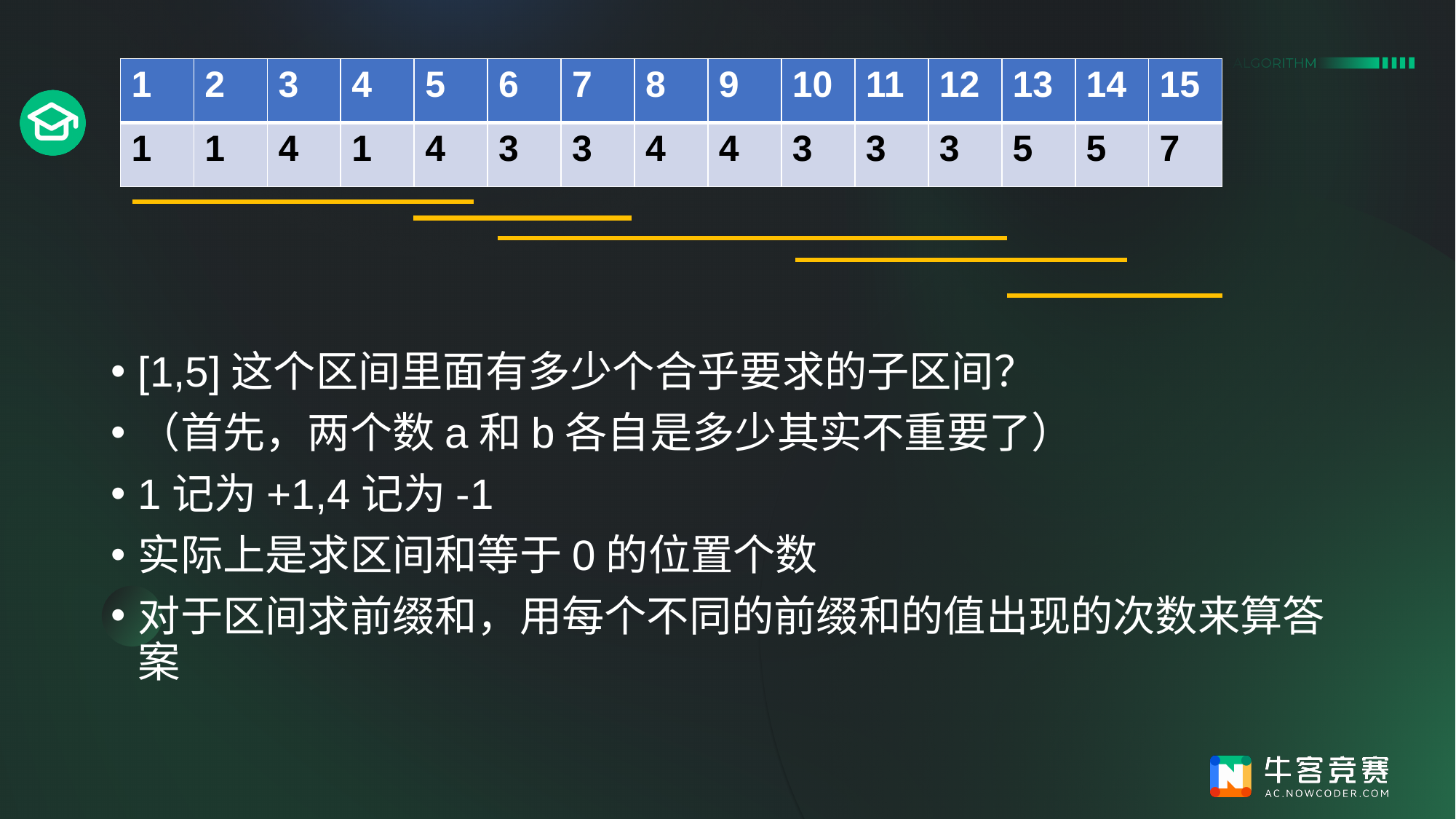

#
| 1 | 2 | 3 | 4 | 5 | 6 | 7 | 8 | 9 | 10 | 11 | 12 | 13 | 14 | 15 |
| --- | --- | --- | --- | --- | --- | --- | --- | --- | --- | --- | --- | --- | --- | --- |
| 1 | 1 | 4 | 1 | 4 | 3 | 3 | 4 | 4 | 3 | 3 | 3 | 5 | 5 | 7 |

[1,5]这个区间里面有多少个合乎要求的子区间？
（首先，两个数a和b各自是多少其实不重要了）
1记为+1,4记为-1
实际上是求区间和等于0的位置个数
对于区间求前缀和，用每个不同的前缀和的值出现的次数来算答案